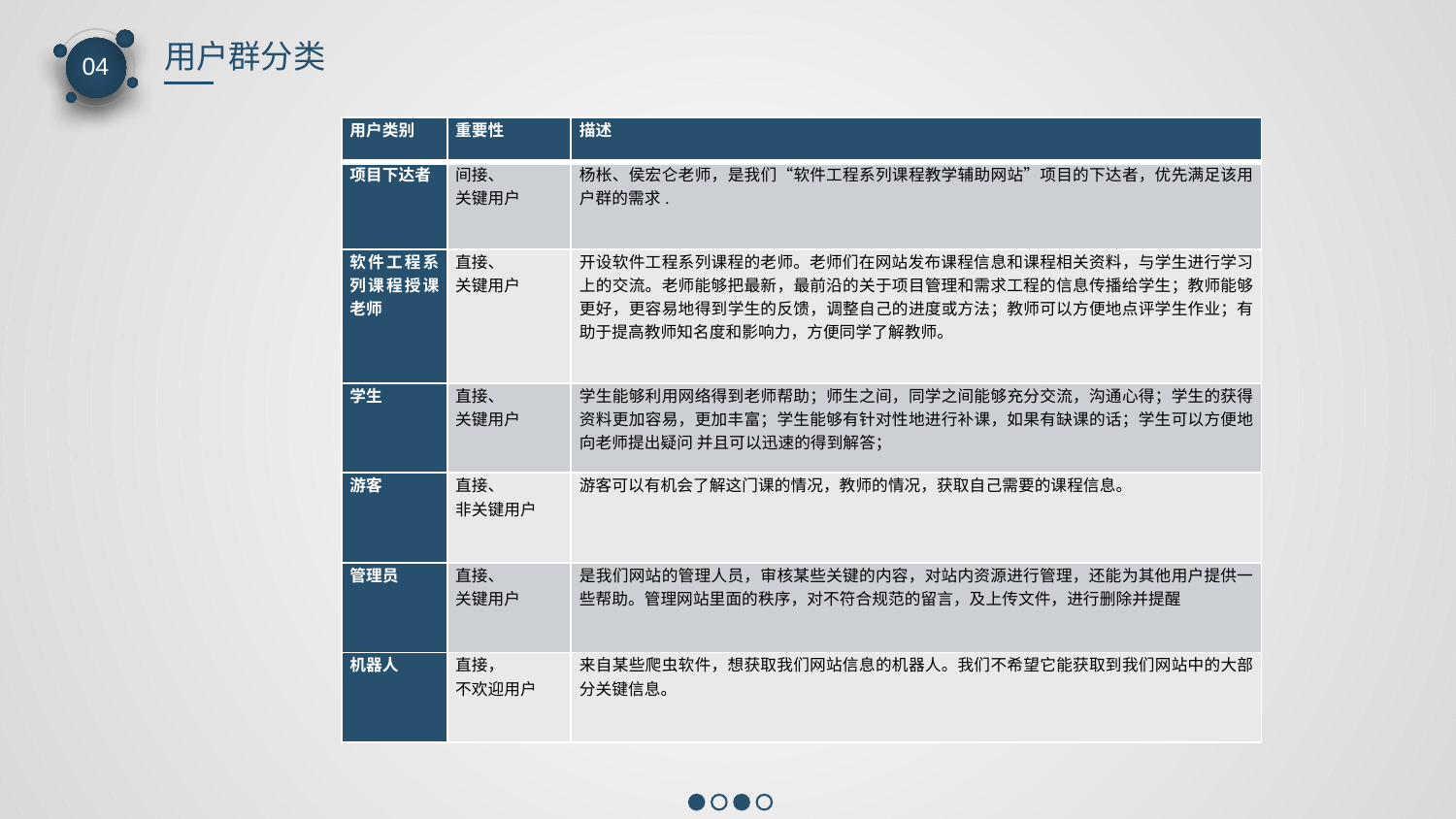

用户群分类
04
| 用户类别 | 重要性 | 描述 |
| --- | --- | --- |
| 项目下达者 | 间接、 关键用户 | 杨枨、侯宏仑老师，是我们“软件工程系列课程教学辅助网站”项目的下达者，优先满足该用户群的需求. |
| 软件工程系列课程授课老师 | 直接、 关键用户 | 开设软件工程系列课程的老师。老师们在网站发布课程信息和课程相关资料，与学生进行学习上的交流。老师能够把最新，最前沿的关于项目管理和需求工程的信息传播给学生；教师能够更好，更容易地得到学生的反馈，调整自己的进度或方法；教师可以方便地点评学生作业；有助于提高教师知名度和影响力，方便同学了解教师。 |
| 学生 | 直接、 关键用户 | 学生能够利用网络得到老师帮助；师生之间，同学之间能够充分交流，沟通心得；学生的获得资料更加容易，更加丰富；学生能够有针对性地进行补课，如果有缺课的话；学生可以方便地向老师提出疑问 并且可以迅速的得到解答； |
| 游客 | 直接、 非关键用户 | 游客可以有机会了解这门课的情况，教师的情况，获取自己需要的课程信息。 |
| 管理员 | 直接、 关键用户 | 是我们网站的管理人员，审核某些关键的内容，对站内资源进行管理，还能为其他用户提供一些帮助。管理网站里面的秩序，对不符合规范的留言，及上传文件，进行删除并提醒 |
| 机器人 | 直接， 不欢迎用户 | 来自某些爬虫软件，想获取我们网站信息的机器人。我们不希望它能获取到我们网站中的大部分关键信息。 |